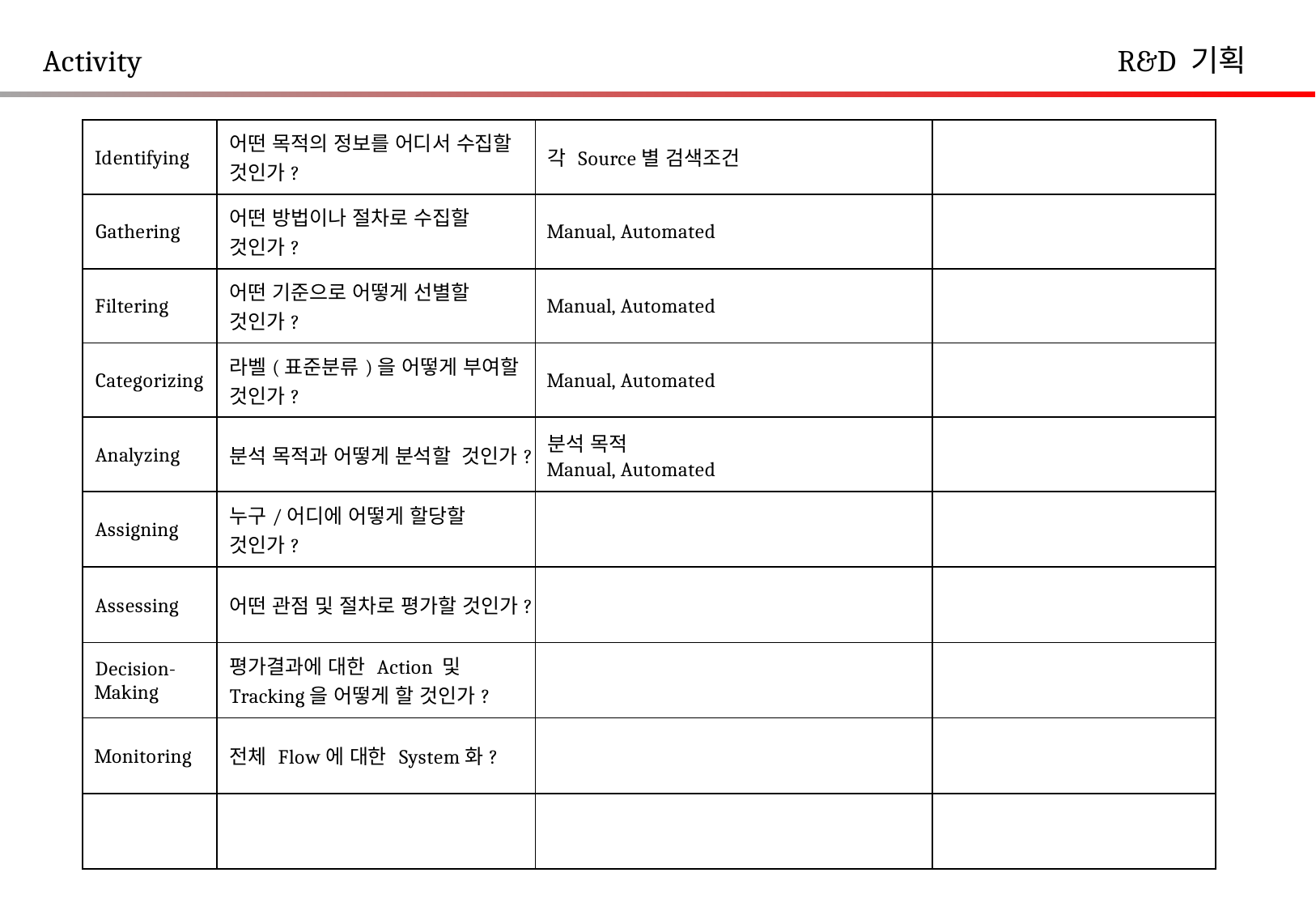

Activity
R&D 기획
| Identifying | 어떤 목적의 정보를 어디서 수집할 것인가? | 각 Source별 검색조건 |  |
| --- | --- | --- | --- |
| Gathering | 어떤 방법이나 절차로 수집할 것인가? | Manual, Automated |  |
| Filtering | 어떤 기준으로 어떻게 선별할 것인가? | Manual, Automated |  |
| Categorizing | 라벨(표준분류)을 어떻게 부여할 것인가? | Manual, Automated |  |
| Analyzing | 분석 목적과 어떻게 분석할 것인가? | 분석 목적 Manual, Automated |  |
| Assigning | 누구/어디에 어떻게 할당할 것인가? |  |  |
| Assessing | 어떤 관점 및 절차로 평가할 것인가? |  |  |
| Decision-Making | 평가결과에 대한 Action 및 Tracking을 어떻게 할 것인가? |  |  |
| Monitoring | 전체 Flow에 대한 System화? |  |  |
|  |  |  |  |